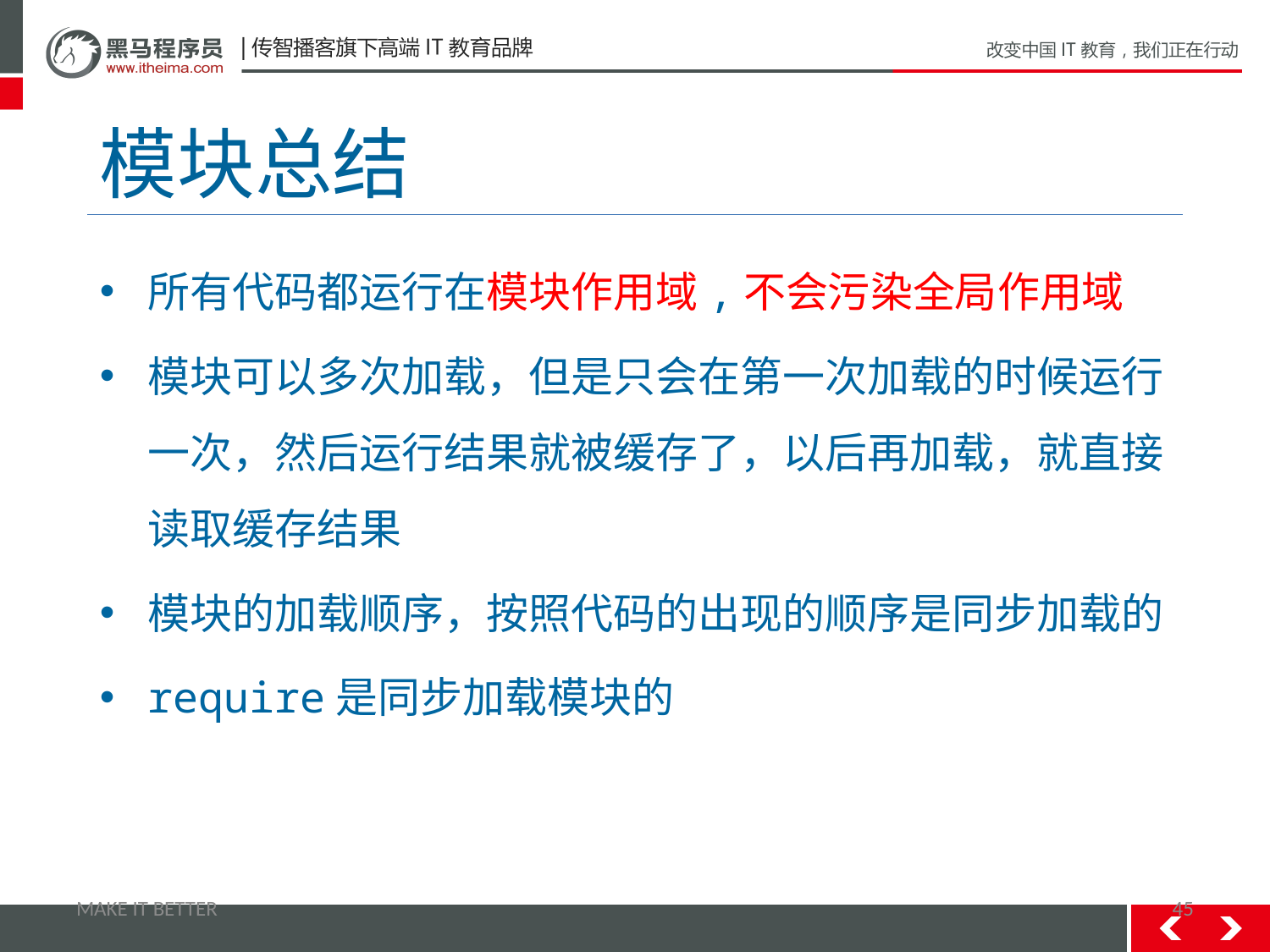

# 模块总结
所有代码都运行在模块作用域,不会污染全局作用域
模块可以多次加载，但是只会在第一次加载的时候运行一次，然后运行结果就被缓存了，以后再加载，就直接读取缓存结果
模块的加载顺序，按照代码的出现的顺序是同步加载的
require是同步加载模块的
MAKE IT BETTER
45